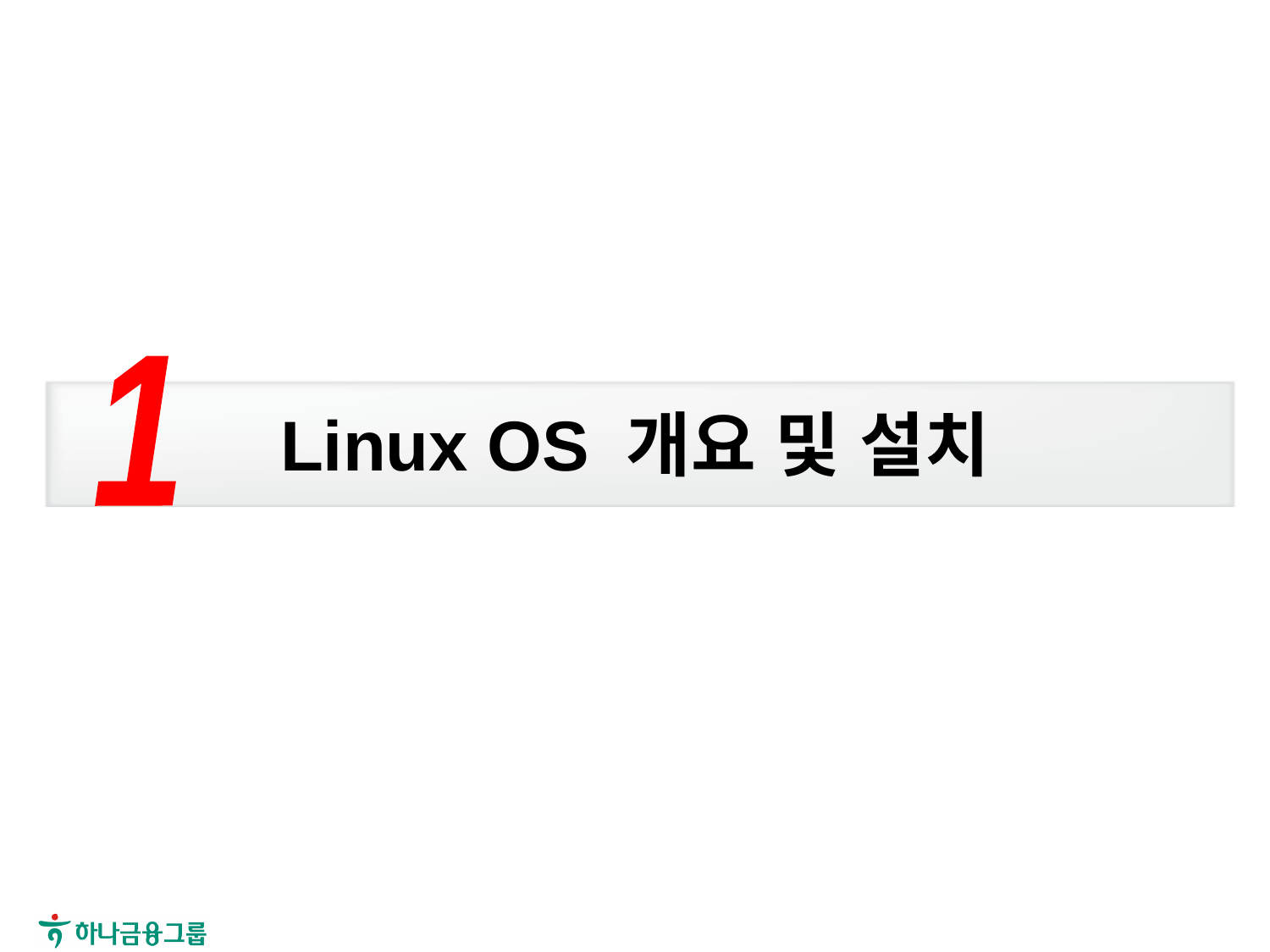

1
# Linux OS 개요 및 설치